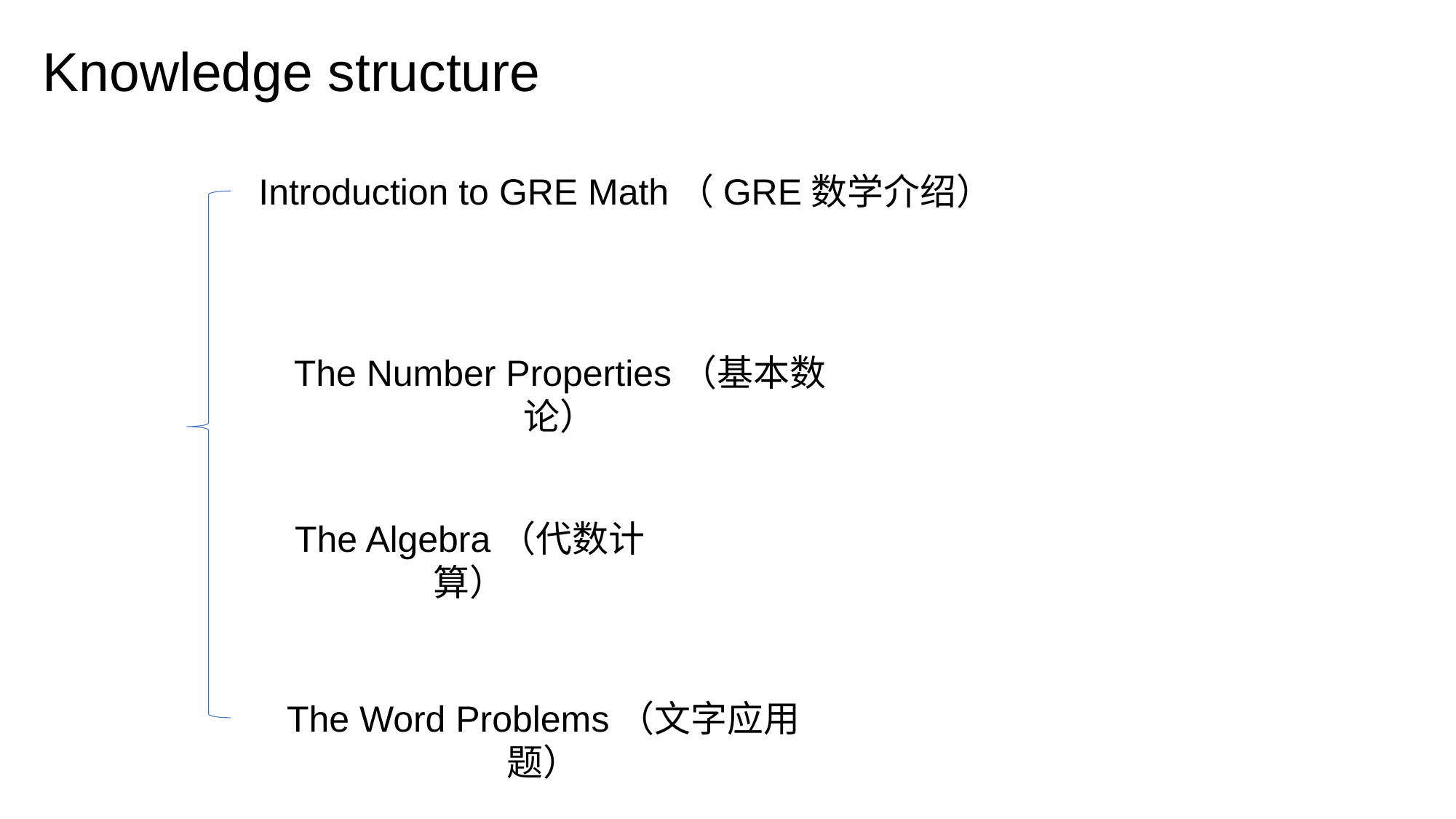

Knowledge structure
Introduction to GRE Math（GRE数学介绍）

The Number Properties（基本数论）
The Algebra（代数计算）
The Word Problems（文字应用题）